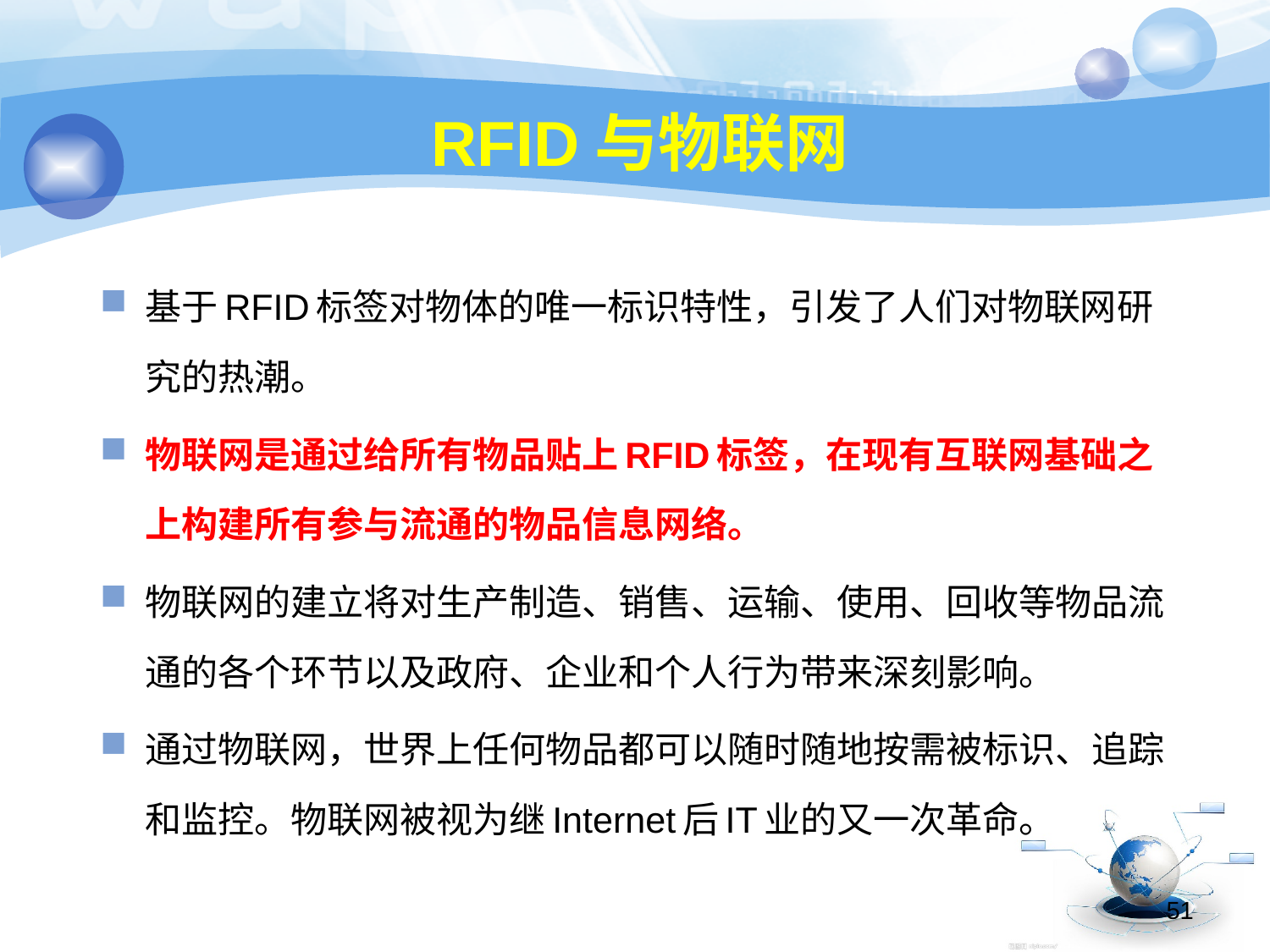

# RFID与物联网
基于RFID标签对物体的唯一标识特性，引发了人们对物联网研究的热潮。
物联网是通过给所有物品贴上RFID标签，在现有互联网基础之上构建所有参与流通的物品信息网络。
物联网的建立将对生产制造、销售、运输、使用、回收等物品流通的各个环节以及政府、企业和个人行为带来深刻影响。
通过物联网，世界上任何物品都可以随时随地按需被标识、追踪和监控。物联网被视为继Internet后IT业的又一次革命。
51